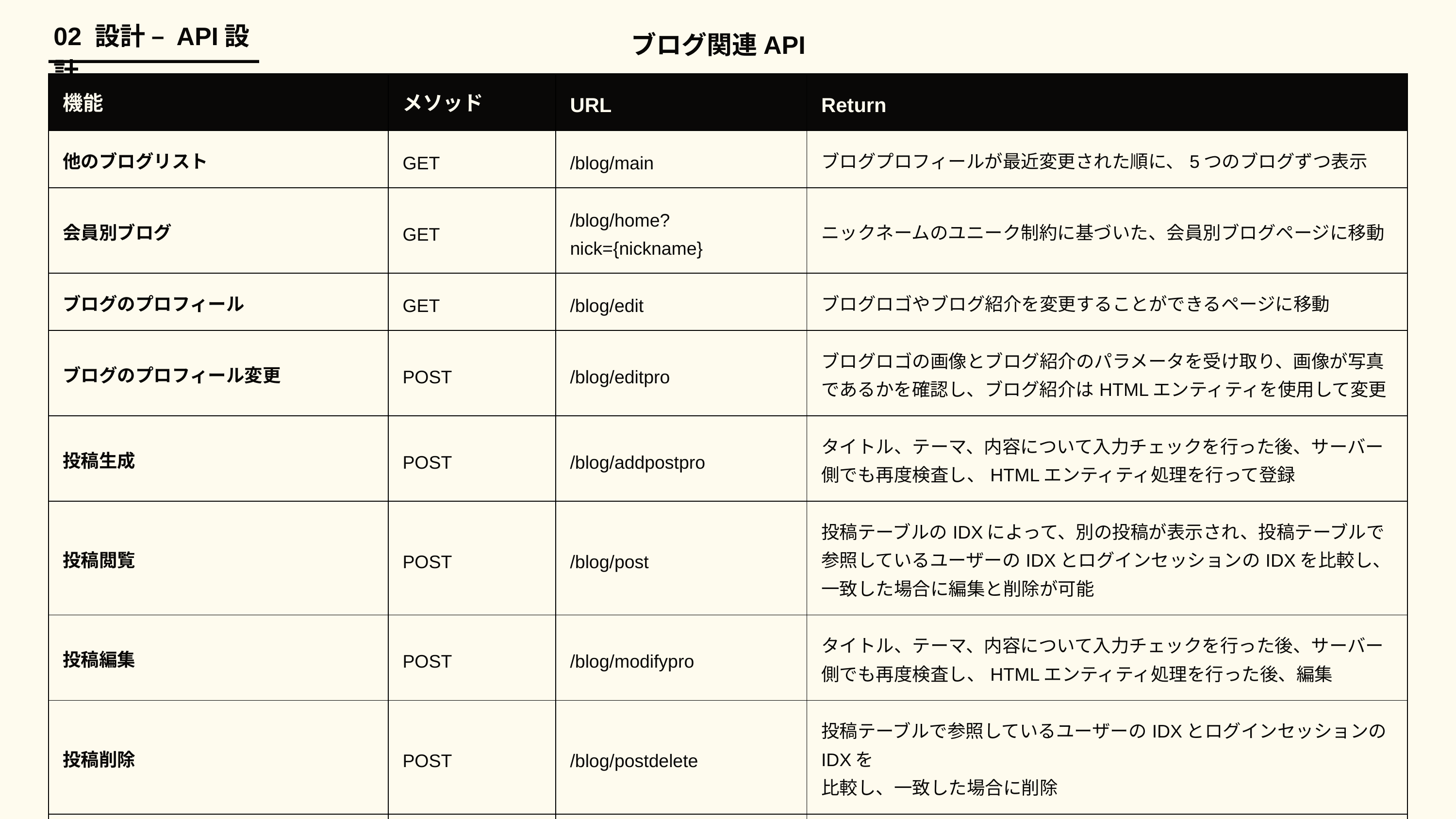

02 設計 – API設計
ブログ関連API

| 機能 | メソッド | URL | Return |
| --- | --- | --- | --- |
| 他のブログリスト | GET | /blog/main | ブログプロフィールが最近変更された順に、5つのブログずつ表示 |
| 会員別ブログ | GET | /blog/home?nick={nickname} | ニックネームのユニーク制約に基づいた、会員別ブログページに移動 |
| ブログのプロフィール | GET | /blog/edit | ブログロゴやブログ紹介を変更することができるページに移動 |
| ブログのプロフィール変更 | POST | /blog/editpro | ブログロゴの画像とブログ紹介のパラメータを受け取り、画像が写真であるかを確認し、ブログ紹介はHTMLエンティティを使用して変更 |
| 投稿生成 | POST | /blog/addpostpro | タイトル、テーマ、内容について入力チェックを行った後、サーバー側でも再度検査し、HTMLエンティティ処理を行って登録 |
| 投稿閲覧 | POST | /blog/post | 投稿テーブルのIDXによって、別の投稿が表示され、投稿テーブルで参照しているユーザーのIDXとログインセッションのIDXを比較し、一致した場合に編集と削除が可能 |
| 投稿編集 | POST | /blog/modifypro | タイトル、テーマ、内容について入力チェックを行った後、サーバー側でも再度検査し、HTMLエンティティ処理を行った後、編集 |
| 投稿削除 | POST | /blog/postdelete | 投稿テーブルで参照しているユーザーのIDXとログインセッションのIDXを 比較し、一致した場合に削除 |
| コメント＆返信コメント | POST | /blog/comment | コメント内容の入力チェックした後、サーバー側でも再度検査を行い、HTMLエンティティ処理し、タイプに応じてコメントまたは返信コメントを登録 |